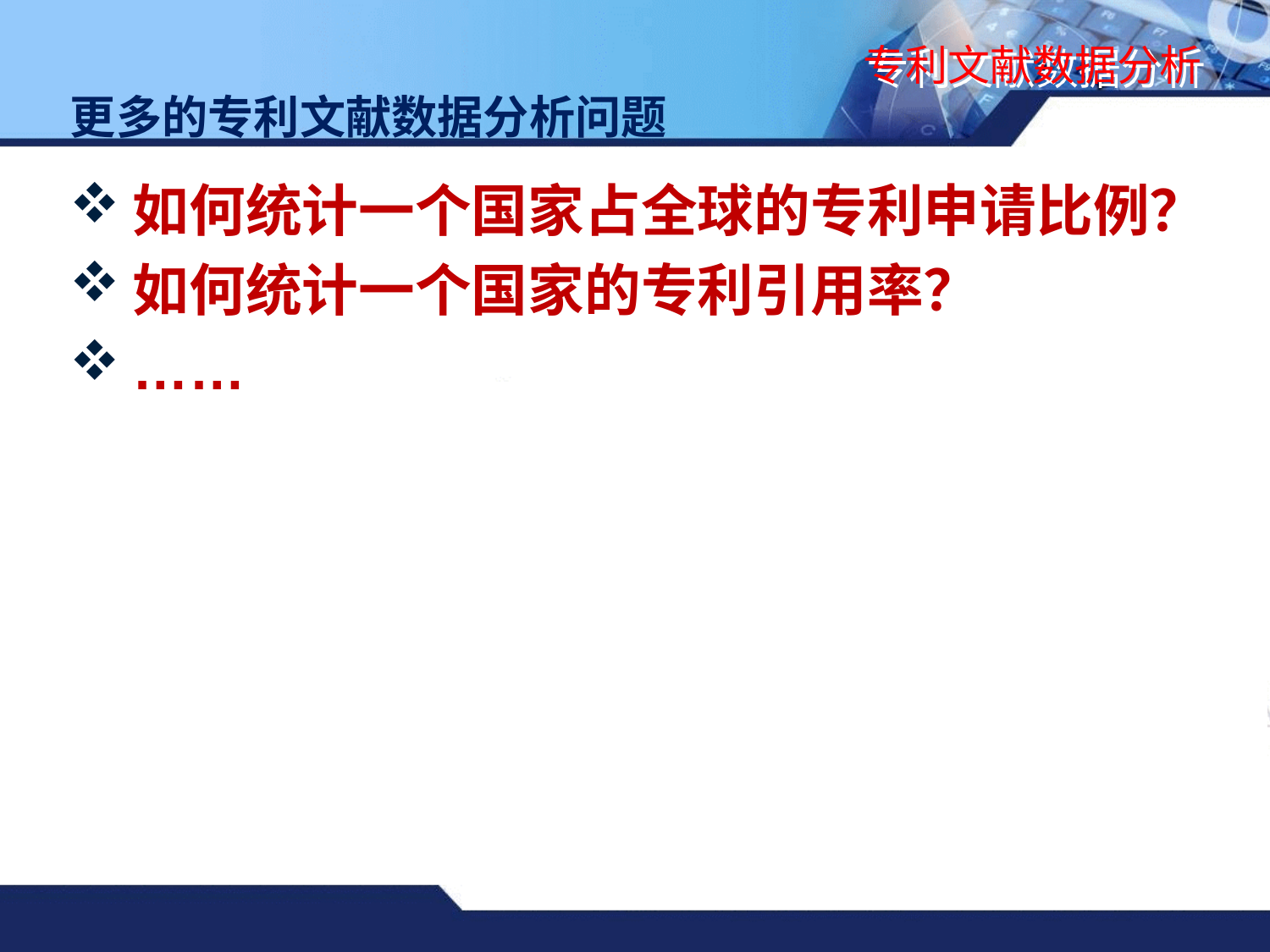

# 专利文献数据分析
更多的专利文献数据分析问题
如何统计一个国家占全球的专利申请比例？
如何统计一个国家的专利引用率？
……